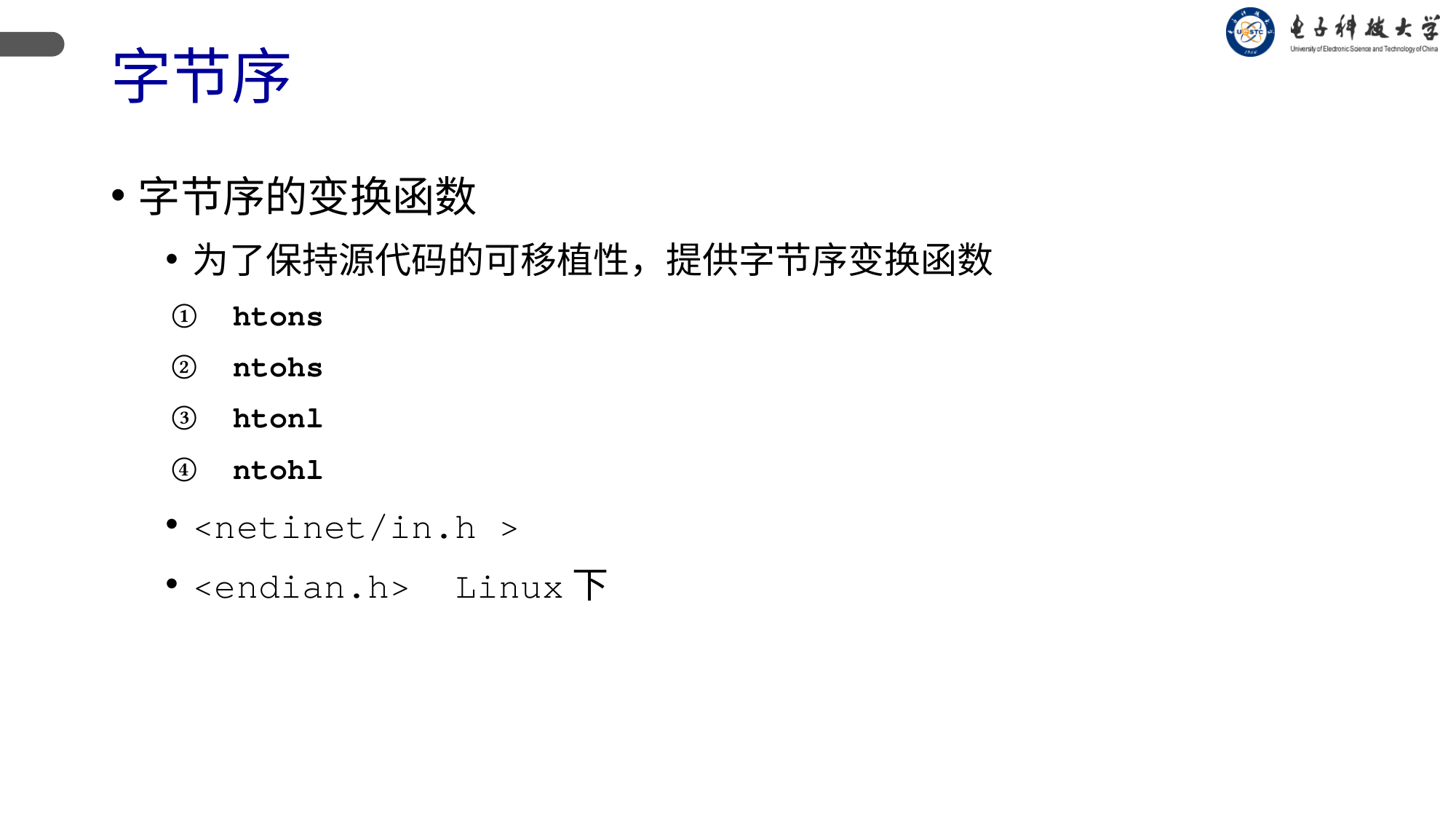

# 字节序
字节序的变换函数
为了保持源代码的可移植性，提供字节序变换函数
htons
ntohs
htonl
ntohl
<netinet/in.h >
<endian.h>  Linux下